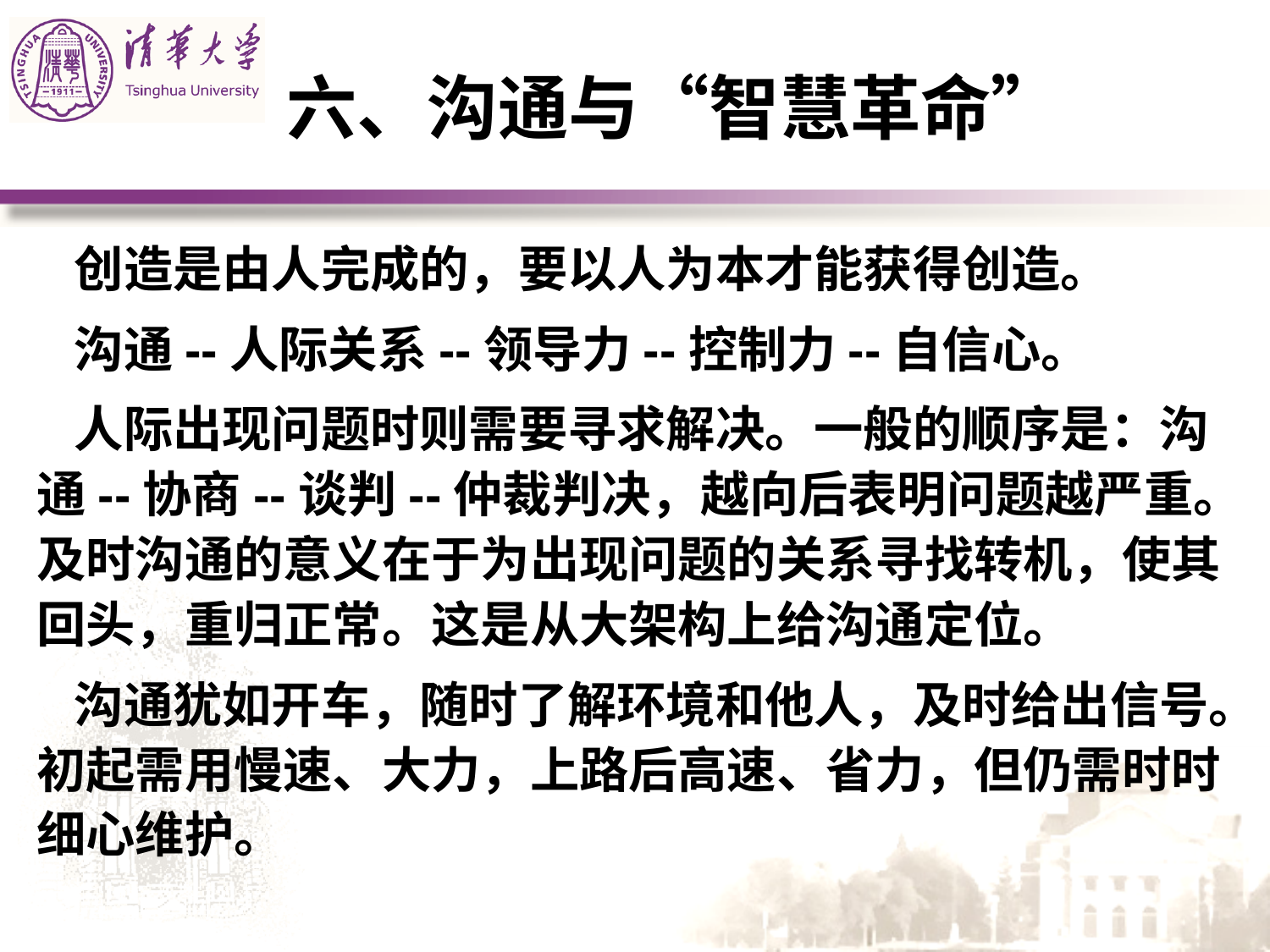

# 六、沟通与“智慧革命”
创造是由人完成的，要以人为本才能获得创造。
沟通--人际关系--领导力--控制力--自信心。
人际出现问题时则需要寻求解决。一般的顺序是：沟通--协商--谈判--仲裁判决，越向后表明问题越严重。及时沟通的意义在于为出现问题的关系寻找转机，使其回头，重归正常。这是从大架构上给沟通定位。
沟通犹如开车，随时了解环境和他人，及时给出信号。初起需用慢速、大力，上路后高速、省力，但仍需时时细心维护。